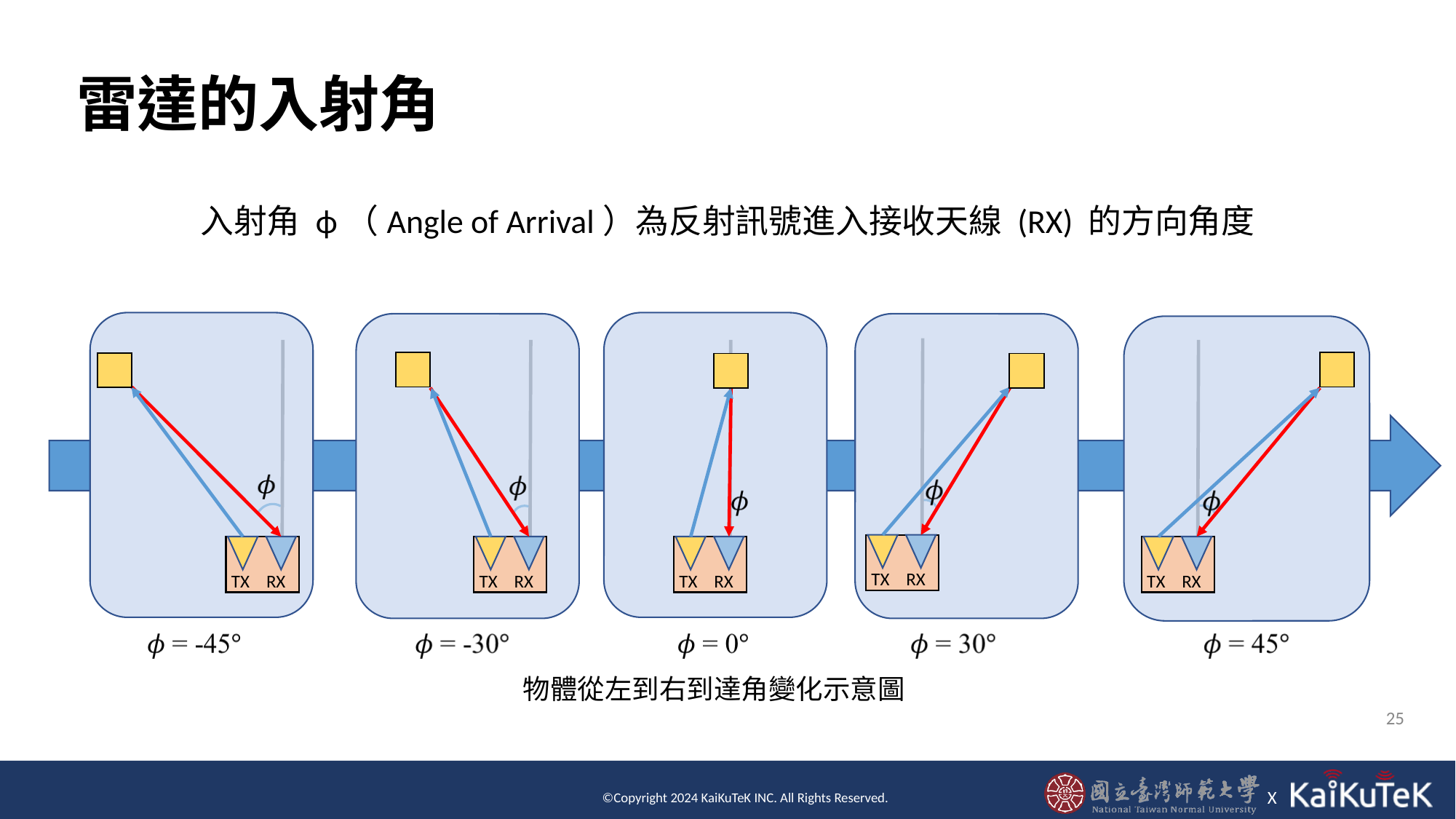

# 雷達的入射角
入射角 ϕ（Angle of Arrival）為反射訊號進入接收天線 (RX) 的方向角度

|  |
| --- |
|  |
| --- |
|  |
| --- |
|  |
| --- |
|  |
| --- |

TX    RX
TX    RX
TX    RX
TX    RX
TX    RX

物體從左到右到達角變化示意圖
25